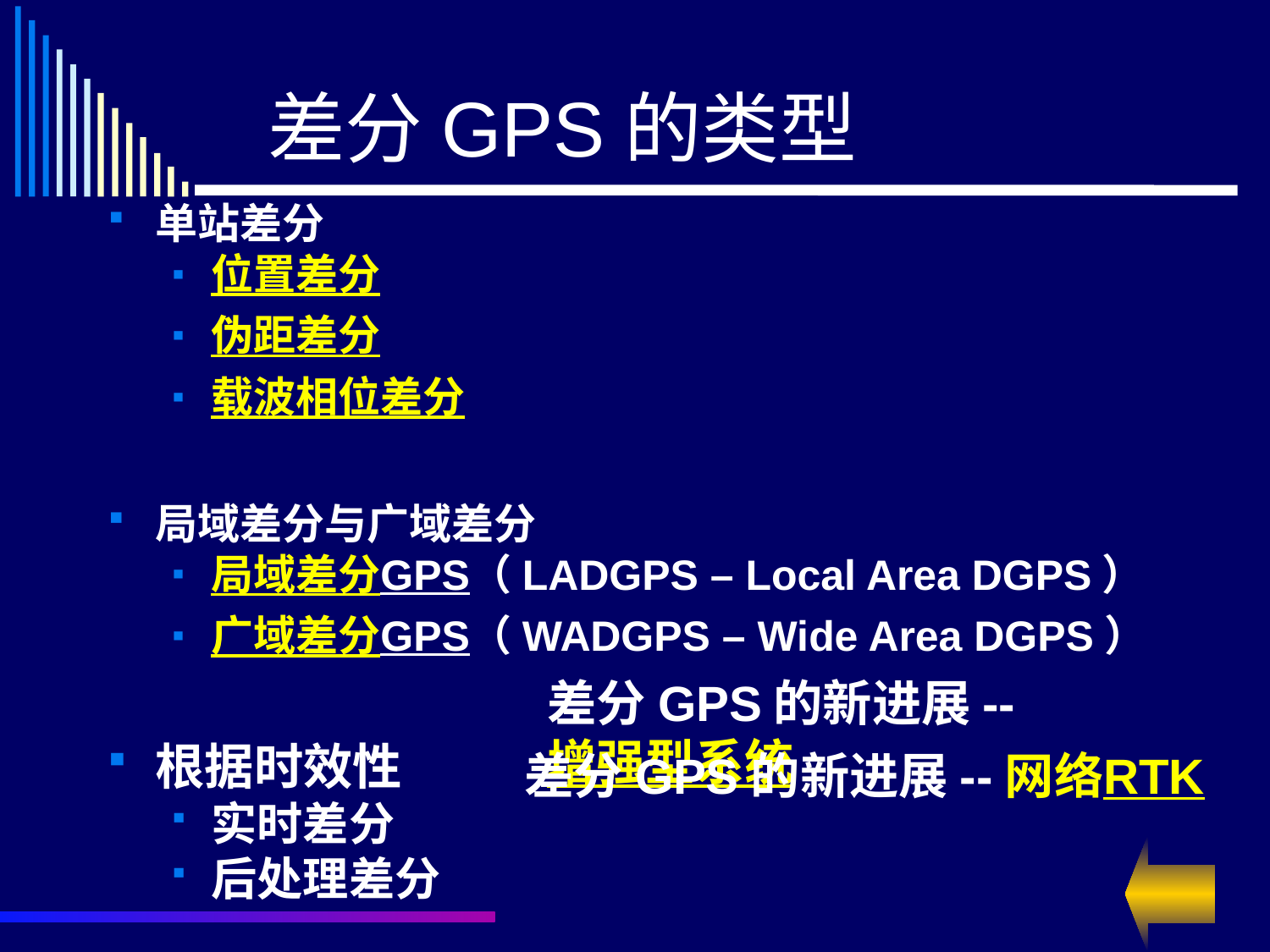

# 差分GPS的类型
单站差分
位置差分
伪距差分
载波相位差分

局域差分与广域差分
局域差分GPS（LADGPS – Local Area DGPS）
广域差分GPS（WADGPS – Wide Area DGPS）

根据时效性
实时差分
后处理差分
差分GPS的新进展--增强型系统
差分GPS的新进展--网络RTK